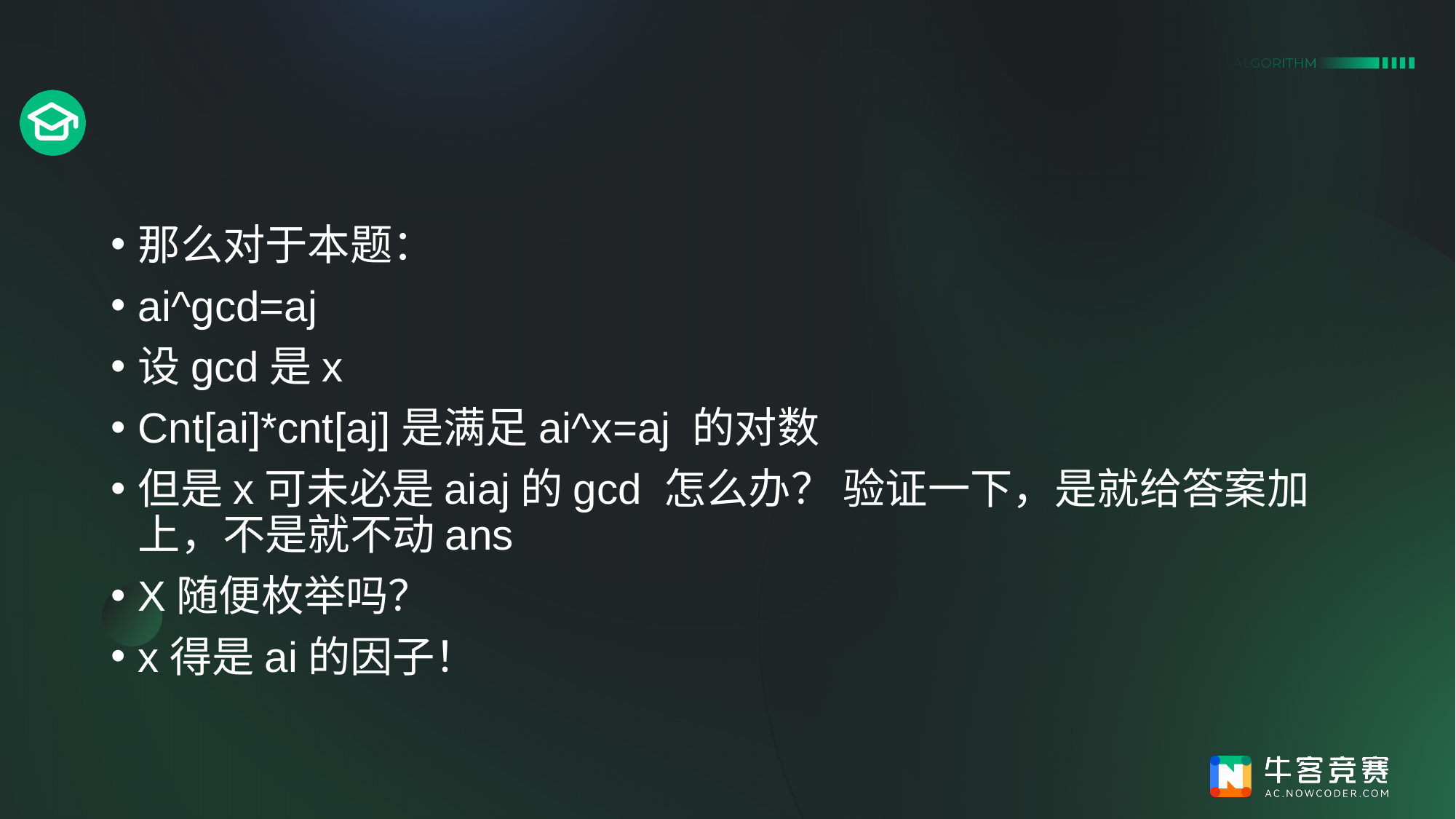

#
那么对于本题：
ai^gcd=aj
设gcd是x
Cnt[ai]*cnt[aj]是满足ai^x=aj 的对数
但是x可未必是aiaj的gcd 怎么办？ 验证一下，是就给答案加上，不是就不动ans
X随便枚举吗？
x得是ai的因子！